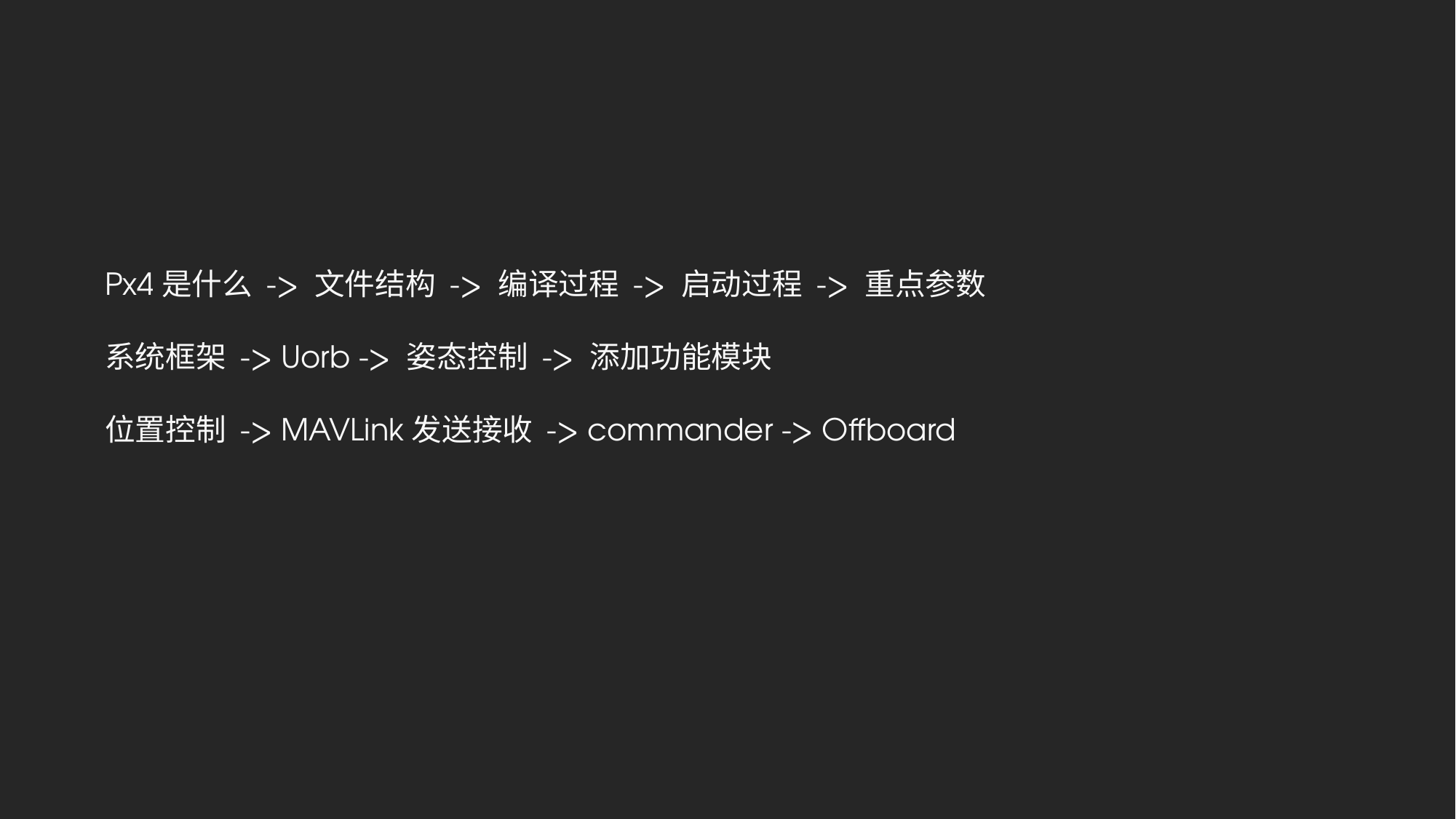

# Px4是什么 -> 文件结构 -> 编译过程 -> 启动过程 -> 重点参数 系统框架 -> Uorb -> 姿态控制 -> 添加功能模块 位置控制 -> MAVLink发送接收 -> commander -> Offboard